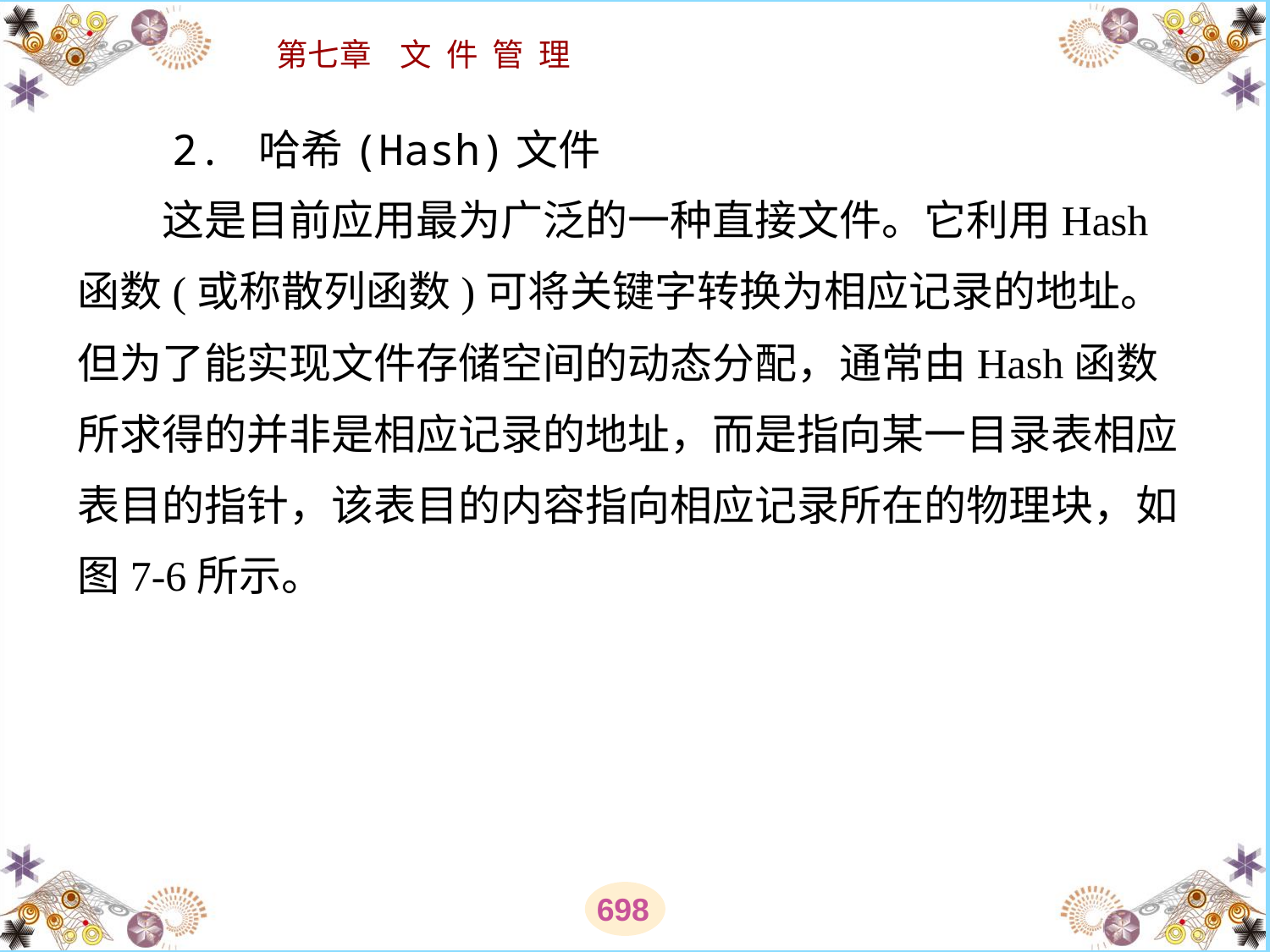

# 2. 哈希(Hash)文件 　　这是目前应用最为广泛的一种直接文件。它利用Hash函数(或称散列函数)可将关键字转换为相应记录的地址。但为了能实现文件存储空间的动态分配，通常由Hash函数所求得的并非是相应记录的地址，而是指向某一目录表相应表目的指针，该表目的内容指向相应记录所在的物理块，如图7-6所示。